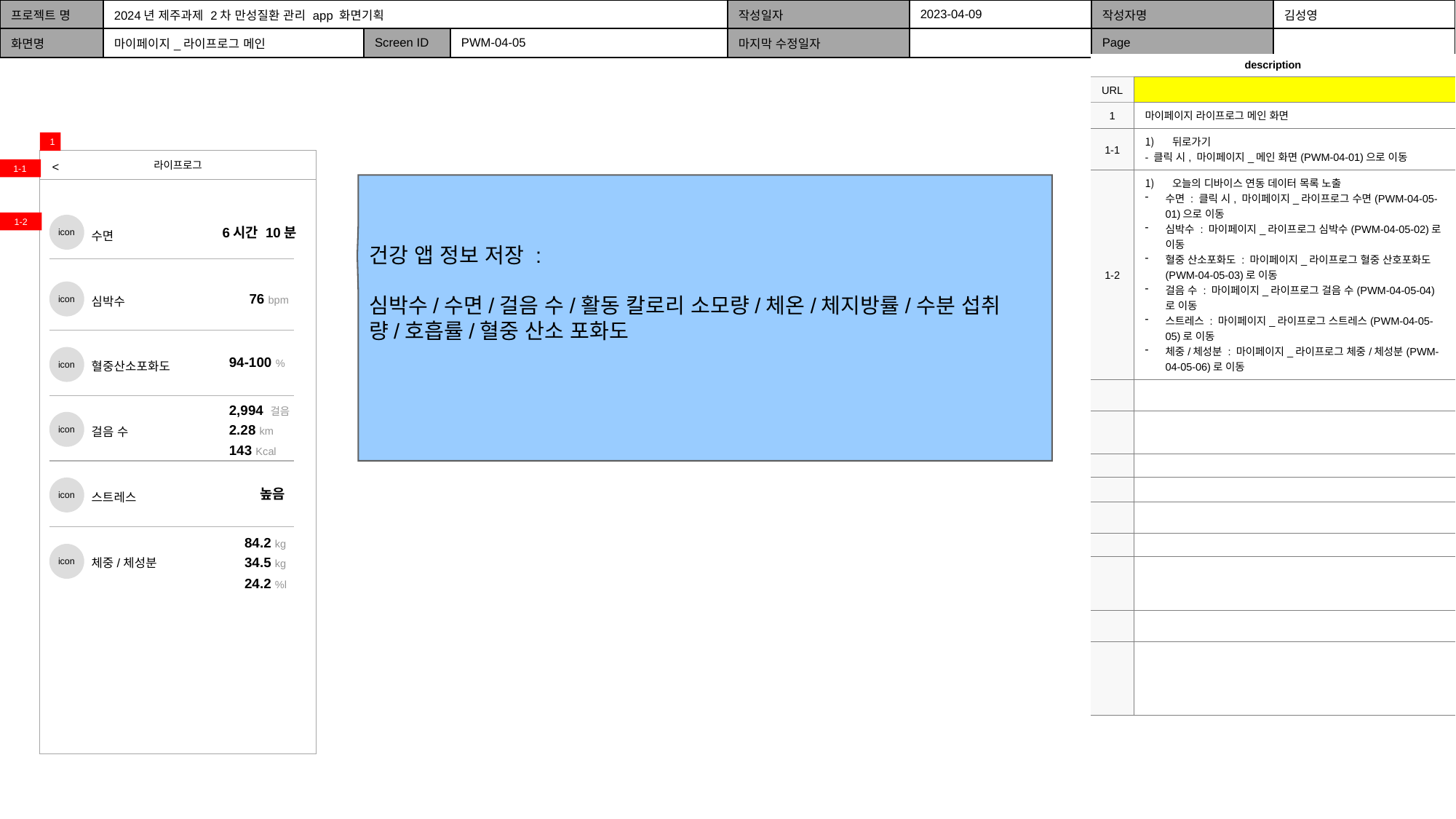

| 프로젝트 명 | 2024년 제주과제 2차 만성질환 관리 app 화면기획 |  |  | 작성일자 | 2023-04-09 | 작성자명 | 김성영 |
| --- | --- | --- | --- | --- | --- | --- | --- |
| 화면명 | 마이페이지\_라이프로그 메인 | Screen ID | PWM-04-05 | 마지막 수정일자 |  | Page |  |
| description |  |
| --- | --- |
| URL |  |
| 1 | 마이페이지 라이프로그 메인 화면 |
| 1-1 | 뒤로가기 - 클릭 시, 마이페이지\_메인 화면(PWM-04-01)으로 이동 |
| 1-2 | 오늘의 디바이스 연동 데이터 목록 노출 수면 : 클릭 시, 마이페이지\_라이프로그 수면(PWM-04-05-01)으로 이동 심박수 : 마이페이지\_라이프로그 심박수(PWM-04-05-02)로 이동 혈중 산소포화도 : 마이페이지\_라이프로그 혈중 산호포화도(PWM-04-05-03)로 이동 걸음 수 : 마이페이지\_라이프로그 걸음 수(PWM-04-05-04)로 이동 스트레스 : 마이페이지\_라이프로그 스트레스(PWM-04-05-05)로 이동 체중/체성분 : 마이페이지\_라이프로그 체중/체성분(PWM-04-05-06)로 이동 |
|  |  |
|  |  |
|  |  |
|  |  |
|  |  |
|  |  |
|  |  |
|  |  |
|  |  |
1

라이프로그
<
1-1
건강 앱 정보 저장 :

심박수/수면/걸음 수/활동 칼로리 소모량/체온/체지방률/수분 섭취량/호흡률/혈중 산소 포화도

1-2

icon
수면

심박수

혈중산소포화도

걸음 수

스트레스

체중/체성분

6시간 10분

76 bpm
icon

icon
94-100 %
2,994 걸음
2.28 km
143 Kcal

icon

icon
높음
84.2 kg
34.5 kg
24.2 %l

icon